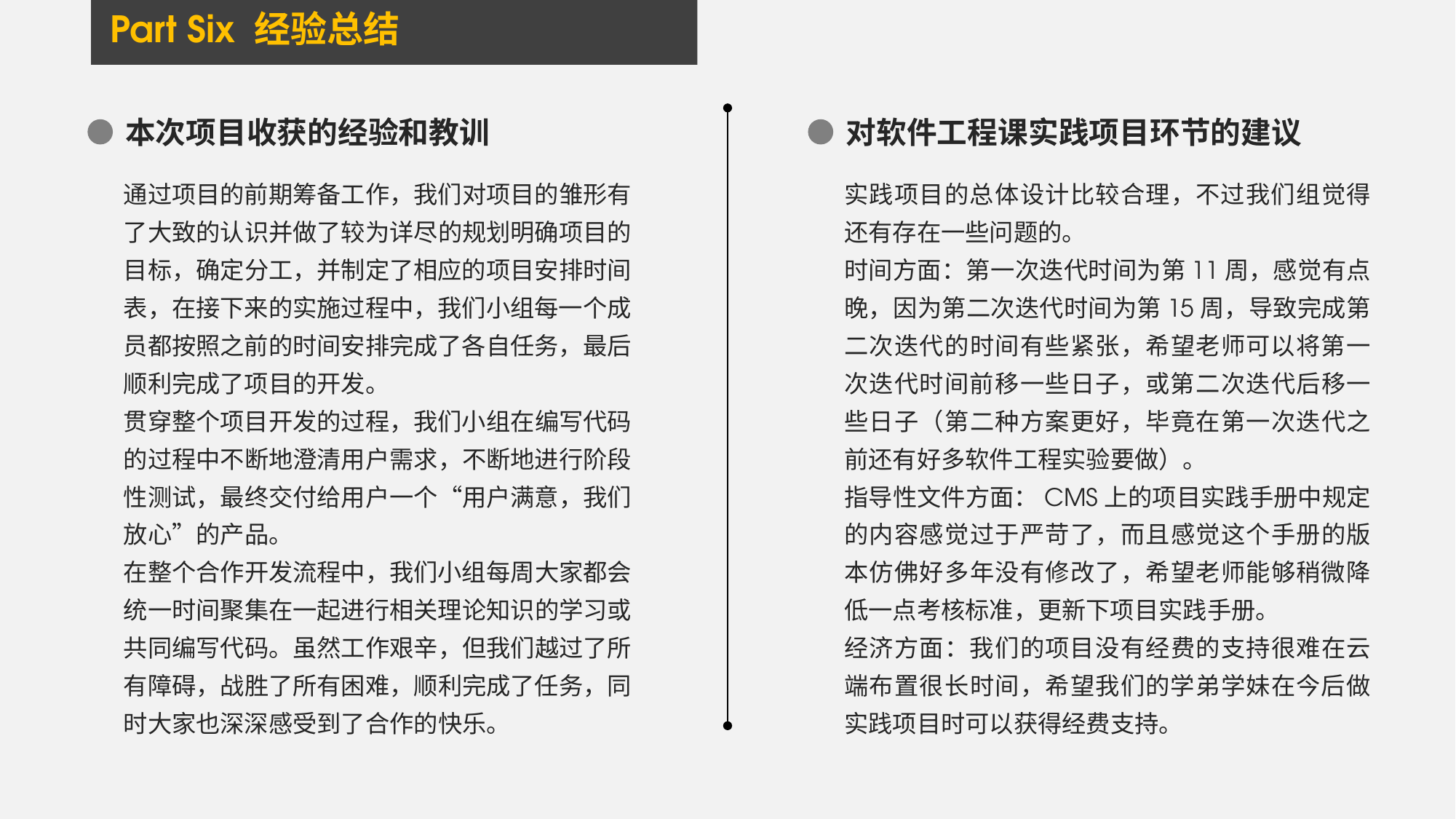

Part Six 经验总结
本次项目收获的经验和教训
对软件工程课实践项目环节的建议

通过项目的前期筹备工作，我们对项目的雏形有了大致的认识并做了较为详尽的规划明确项目的目标，确定分工，并制定了相应的项目安排时间表，在接下来的实施过程中，我们小组每一个成员都按照之前的时间安排完成了各自任务，最后顺利完成了项目的开发。
贯穿整个项目开发的过程，我们小组在编写代码的过程中不断地澄清用户需求，不断地进行阶段性测试，最终交付给用户一个“用户满意，我们放心”的产品。
在整个合作开发流程中，我们小组每周大家都会统一时间聚集在一起进行相关理论知识的学习或共同编写代码。虽然工作艰辛，但我们越过了所有障碍，战胜了所有困难，顺利完成了任务，同时大家也深深感受到了合作的快乐。
实践项目的总体设计比较合理，不过我们组觉得还有存在一些问题的。
时间方面：第一次迭代时间为第11周，感觉有点晚，因为第二次迭代时间为第15周，导致完成第二次迭代的时间有些紧张，希望老师可以将第一次迭代时间前移一些日子，或第二次迭代后移一些日子（第二种方案更好，毕竟在第一次迭代之前还有好多软件工程实验要做）。
指导性文件方面：CMS上的项目实践手册中规定的内容感觉过于严苛了，而且感觉这个手册的版本仿佛好多年没有修改了，希望老师能够稍微降低一点考核标准，更新下项目实践手册。
经济方面：我们的项目没有经费的支持很难在云端布置很长时间，希望我们的学弟学妹在今后做实践项目时可以获得经费支持。